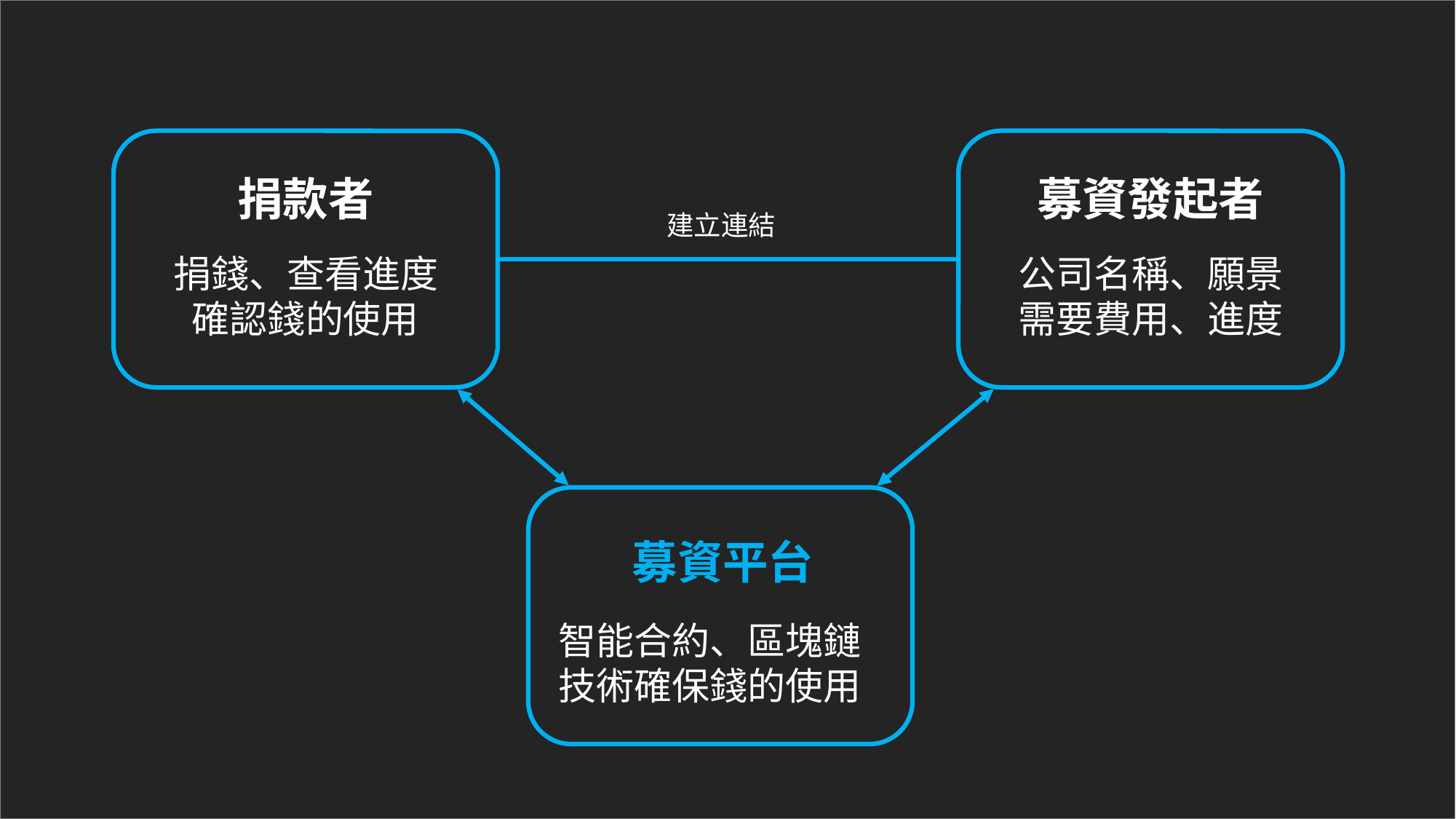

捐款者
捐錢、查看進度
確認錢的使用

募資發起者
公司名稱、願景
需要費用、進度
建立連結

募資平台
智能合約、區塊鏈技術確保錢的使用